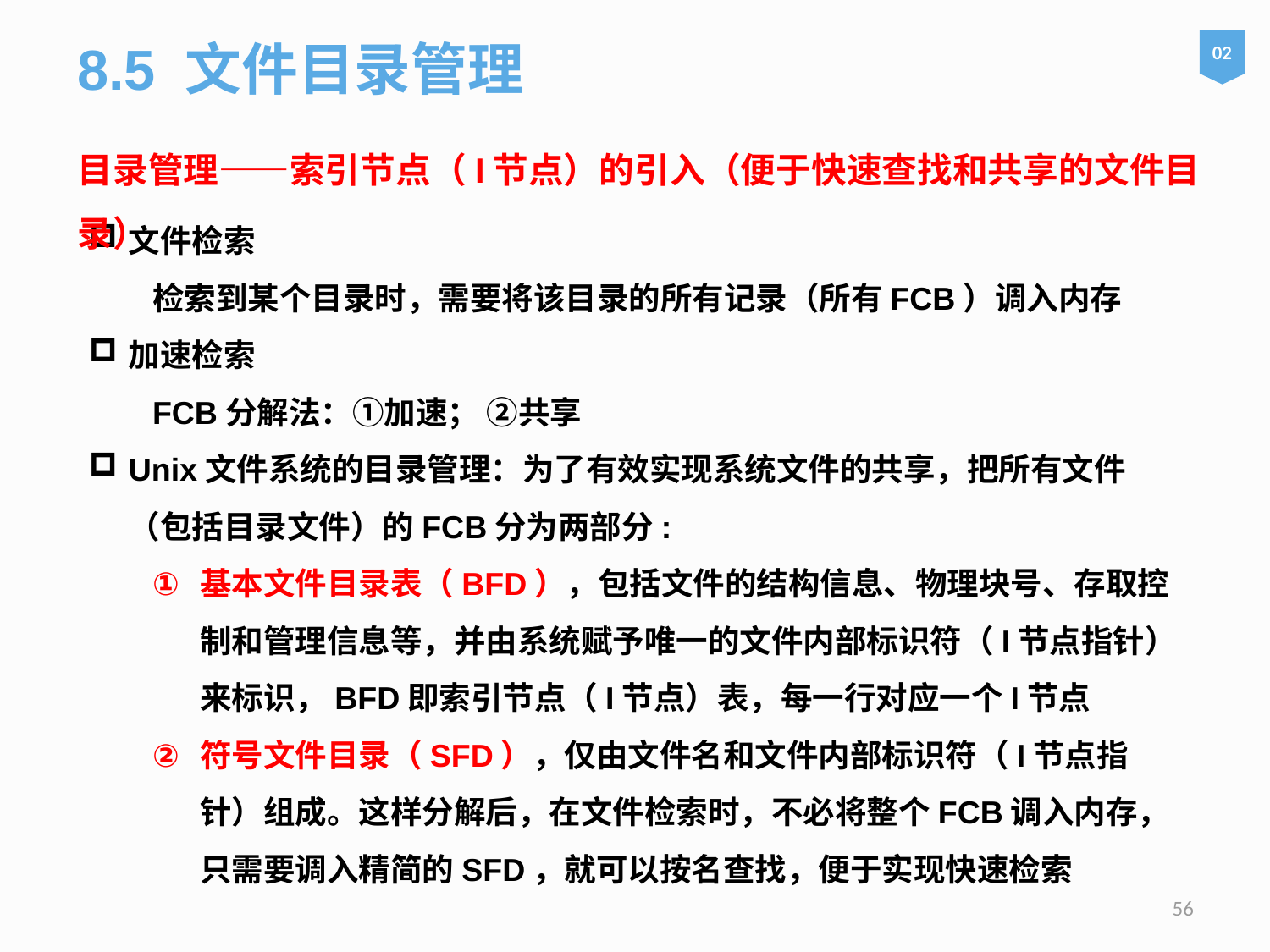

8.5 文件目录管理
02
目录管理——索引节点（I节点）的引入（便于快速查找和共享的文件目录）
文件检索
检索到某个目录时，需要将该目录的所有记录（所有FCB）调入内存
加速检索
FCB分解法：①加速； ②共享
Unix文件系统的目录管理：为了有效实现系统文件的共享，把所有文件（包括目录文件）的FCB分为两部分:
基本文件目录表（BFD），包括文件的结构信息、物理块号、存取控制和管理信息等，并由系统赋予唯一的文件内部标识符（I节点指针）来标识，BFD即索引节点（I节点）表，每一行对应一个I节点
符号文件目录（SFD），仅由文件名和文件内部标识符（I节点指针）组成。这样分解后，在文件检索时，不必将整个FCB调入内存，只需要调入精简的SFD，就可以按名查找，便于实现快速检索
56